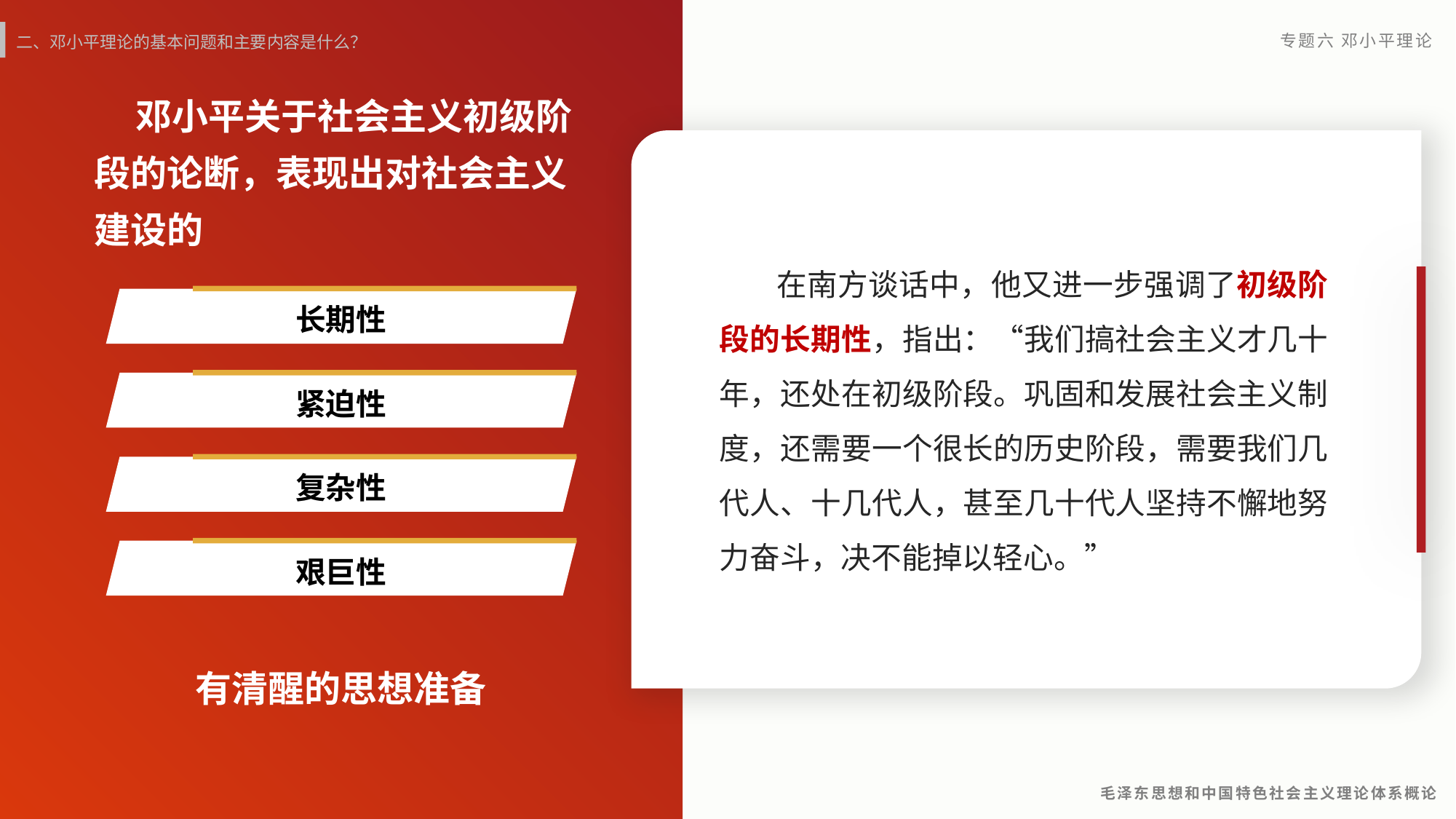

二、邓小平理论的基本问题和主要内容是什么？
    邓小平关于社会主义初级阶段的论断，表现出对社会主义建设的

       在南方谈话中，他又进一步强调了初级阶段的长期性，指出：“我们搞社会主义才几十年，还处在初级阶段。巩固和发展社会主义制度，还需要一个很长的历史阶段，需要我们几代人、十几代人，甚至几十代人坚持不懈地努力奋斗，决不能掉以轻心。”

长期性

紧迫性

复杂性

艰巨性
有清醒的思想准备